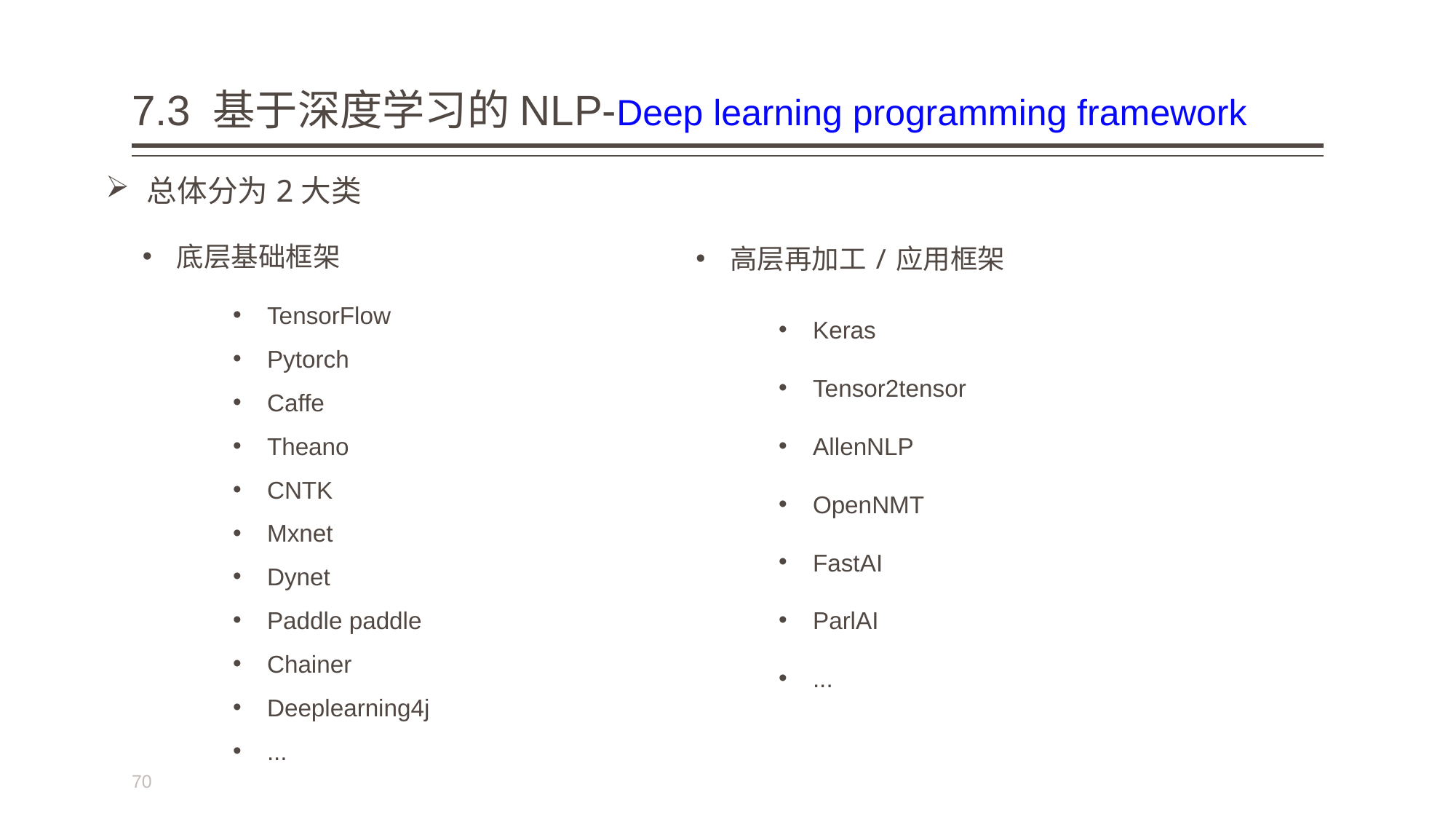

# 7.3 基于深度学习的NLP-Deep learning programming framework
总体分为2大类
底层基础框架
高层再加工/应用框架
Keras
Tensor2tensor
AllenNLP
OpenNMT
FastAI
ParlAI
...
TensorFlow
Pytorch
Caffe
Theano
CNTK
Mxnet
Dynet
Paddle paddle
Chainer
Deeplearning4j
...

70